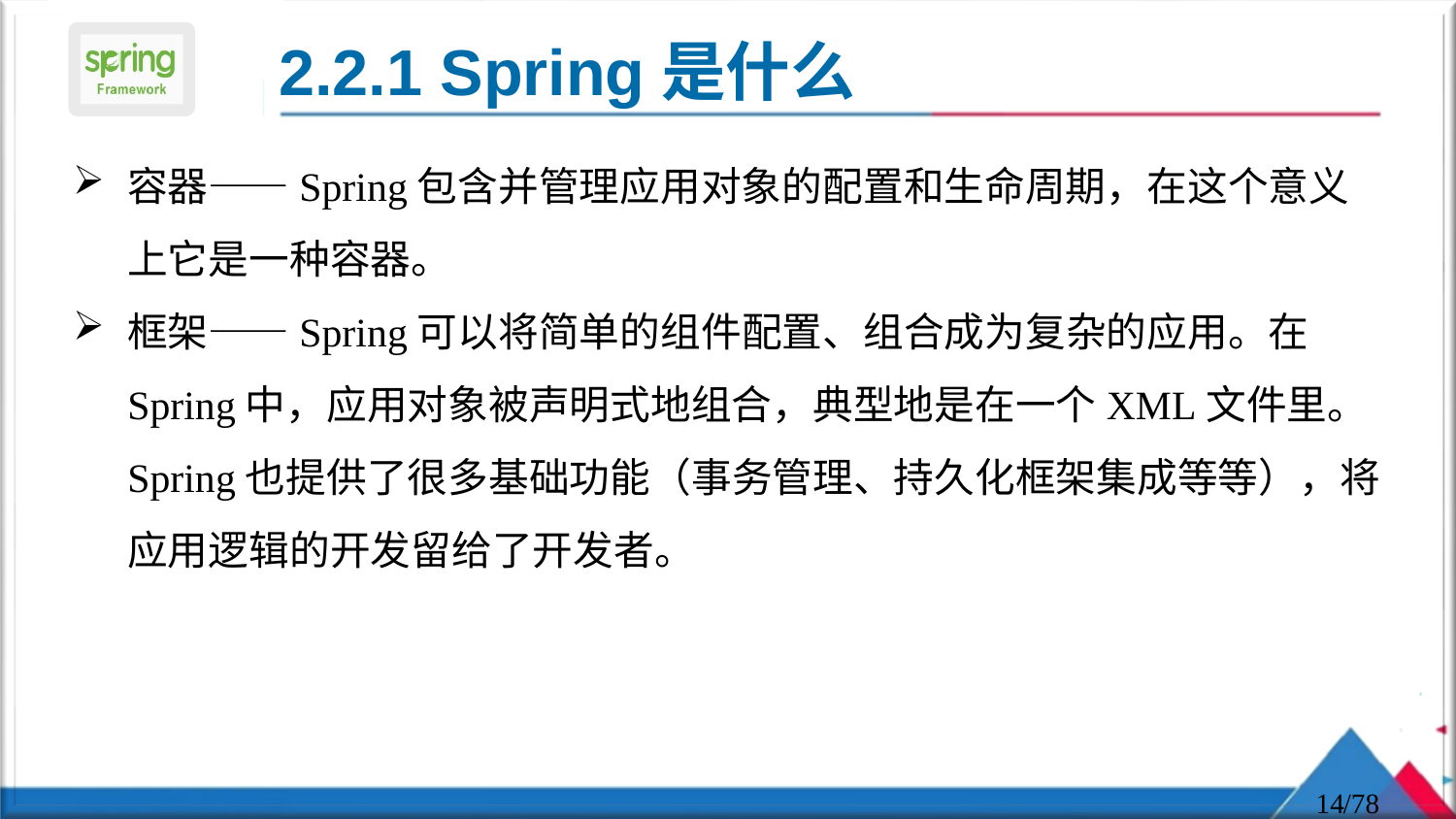

# 2.2.1 Spring是什么
容器——Spring包含并管理应用对象的配置和生命周期，在这个意义上它是一种容器。
框架——Spring可以将简单的组件配置、组合成为复杂的应用。在Spring中，应用对象被声明式地组合，典型地是在一个XML文件里。Spring也提供了很多基础功能（事务管理、持久化框架集成等等），将应用逻辑的开发留给了开发者。

14
/78